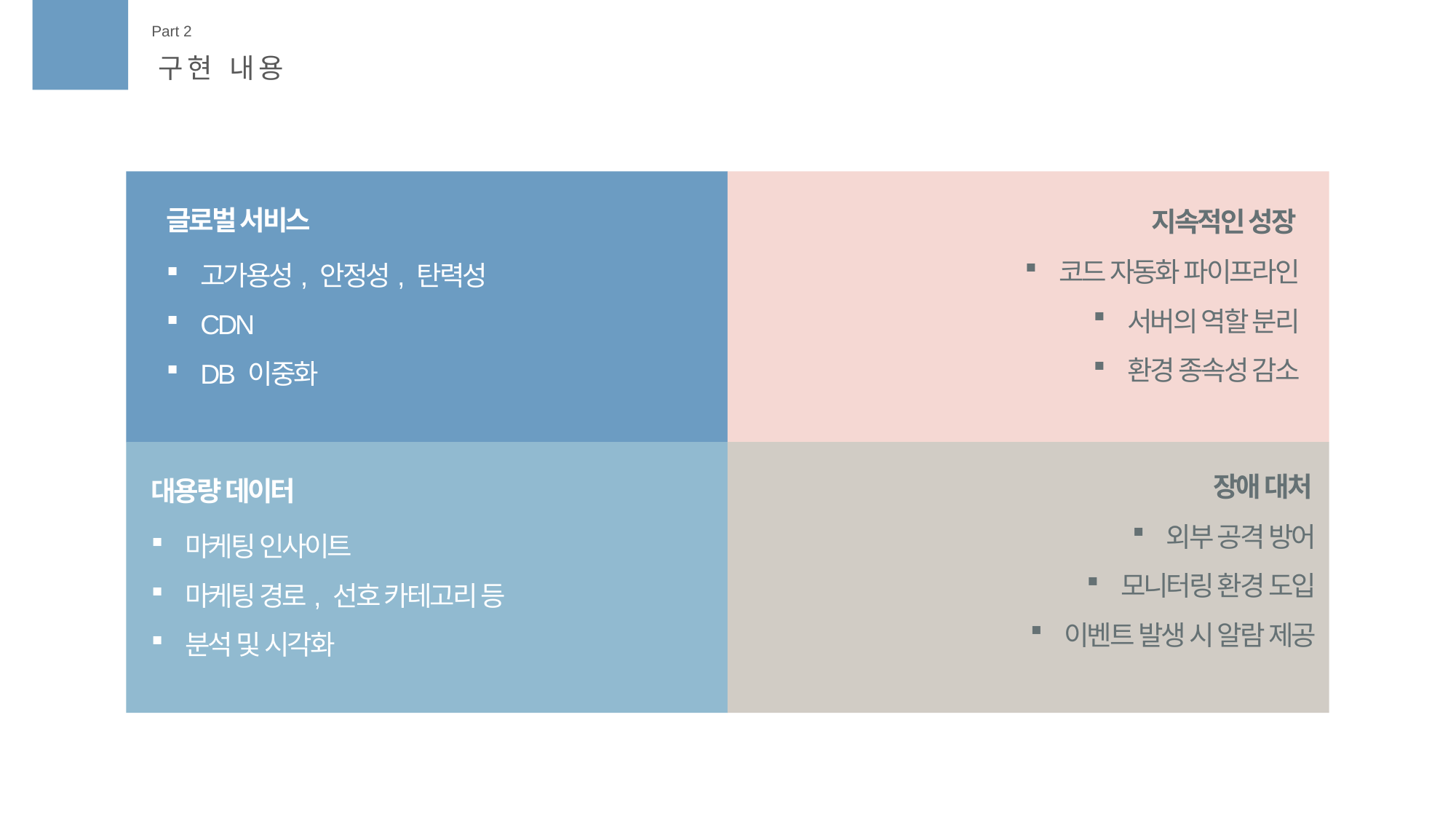

Part 2
구현 내용

글로벌 서비스
지속적인 성장
코드 자동화 파이프라인
서버의 역할 분리
환경 종속성 감소
고가용성, 안정성, 탄력성
CDN
DB 이중화

장애 대처
대용량 데이터
외부 공격 방어
모니터링 환경 도입
이벤트 발생 시 알람 제공
마케팅 인사이트
마케팅 경로, 선호 카테고리 등
분석 및 시각화